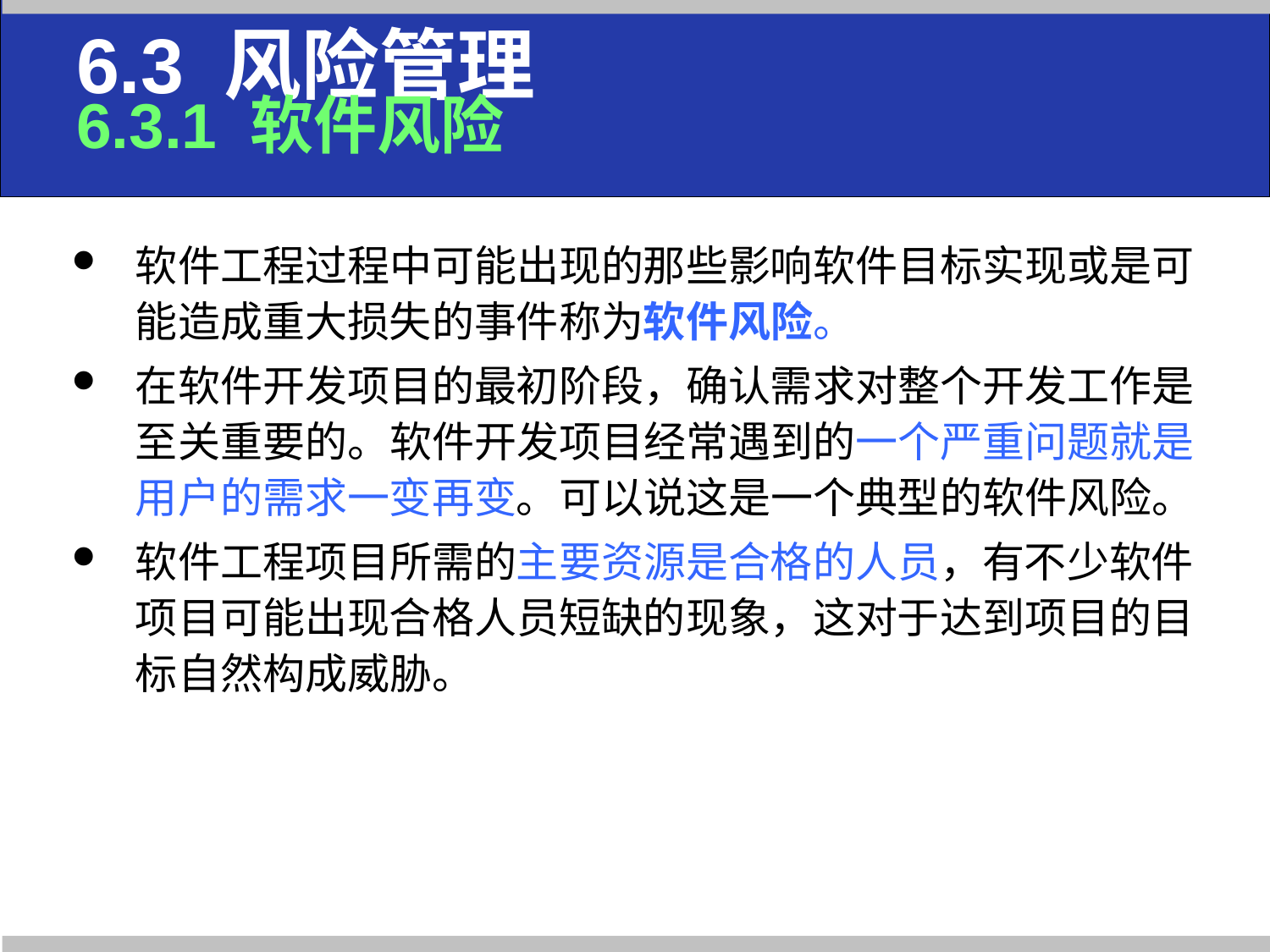

# 6.3 风险管理 6.3.1 软件风险
软件工程过程中可能出现的那些影响软件目标实现或是可能造成重大损失的事件称为软件风险。
在软件开发项目的最初阶段，确认需求对整个开发工作是至关重要的。软件开发项目经常遇到的一个严重问题就是用户的需求一变再变。可以说这是一个典型的软件风险。
软件工程项目所需的主要资源是合格的人员，有不少软件项目可能出现合格人员短缺的现象，这对于达到项目的目标自然构成威胁。
760